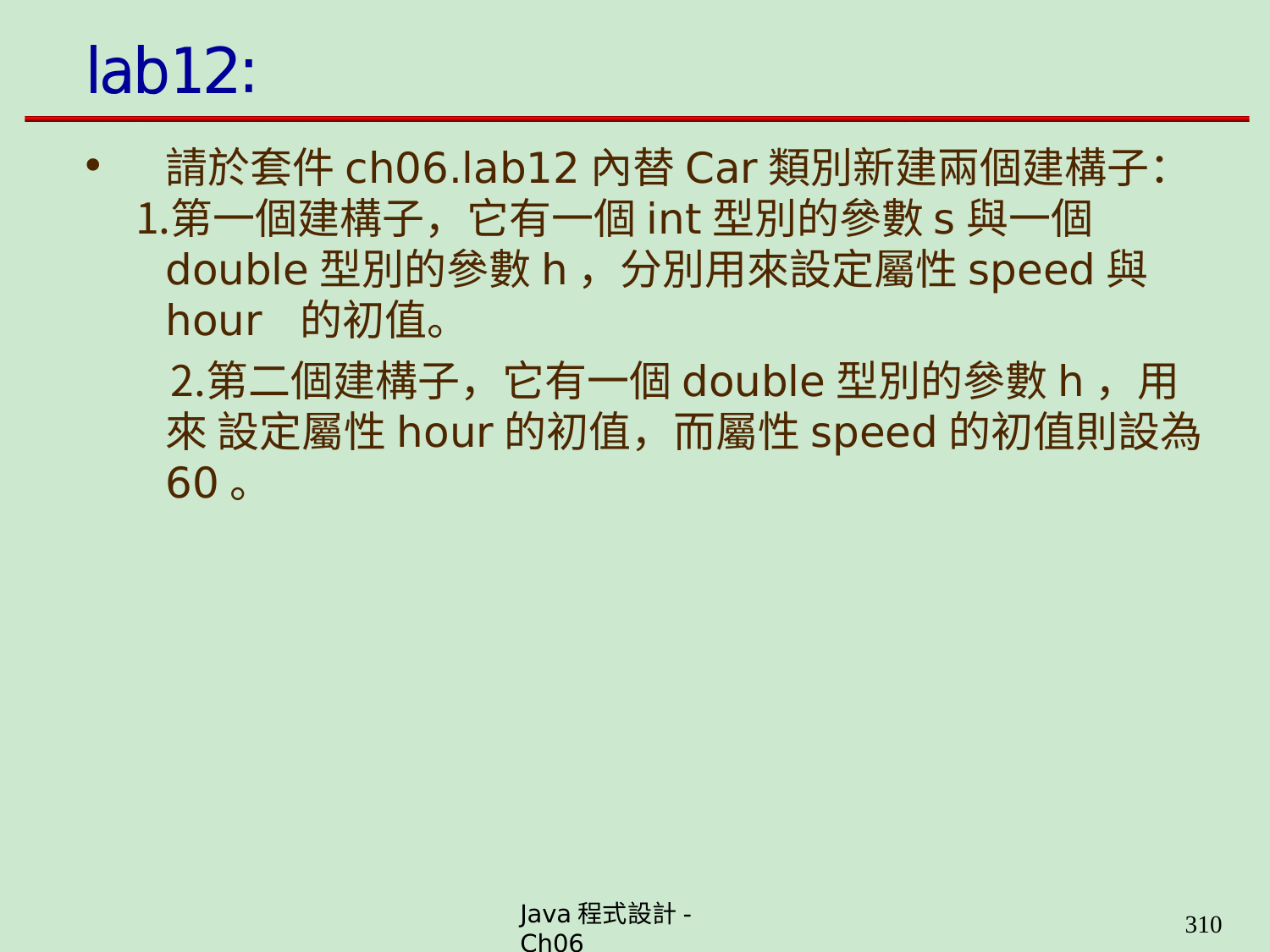

# lab12:
請於套件ch06.lab12內替Car類別新建兩個建構子：
第一個建構子，它有一個int型別的參數s與一個 double型別的參數h，分別用來設定屬性speed與hour  的初值。
第二個建構子，它有一個double型別的參數h，用來 設定屬性hour的初值，而屬性speed的初值則設為60。
Java程式設計-Ch06
310